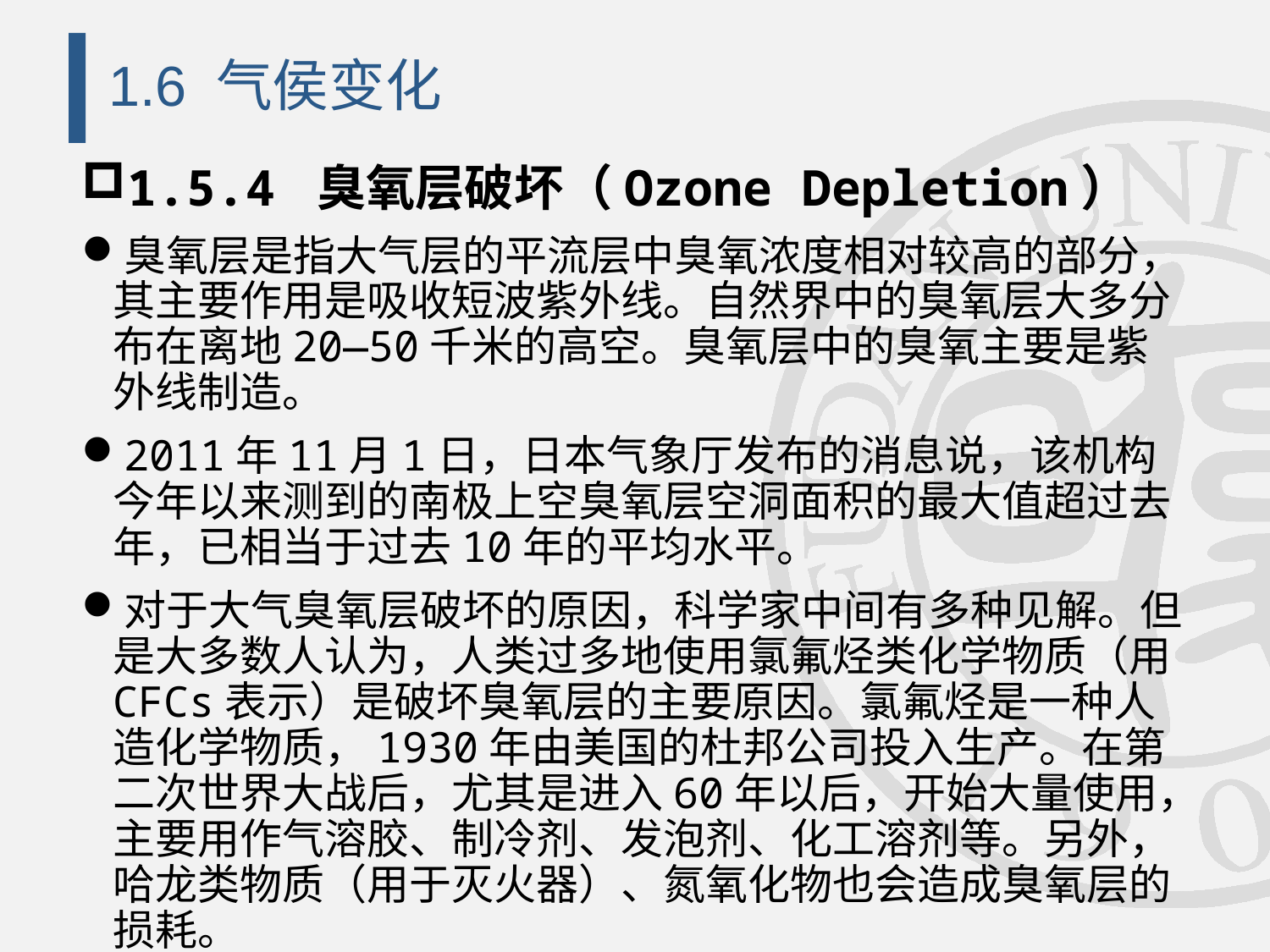

# 1.6 气侯变化
1.5.4 臭氧层破坏（Ozone Depletion）
臭氧层是指大气层的平流层中臭氧浓度相对较高的部分，其主要作用是吸收短波紫外线。自然界中的臭氧层大多分布在离地20—50千米的高空。臭氧层中的臭氧主要是紫外线制造。
2011年11月1日，日本气象厅发布的消息说，该机构今年以来测到的南极上空臭氧层空洞面积的最大值超过去年，已相当于过去10年的平均水平。
对于大气臭氧层破坏的原因，科学家中间有多种见解。但是大多数人认为，人类过多地使用氯氟烃类化学物质（用CFCs表示）是破坏臭氧层的主要原因。氯氟烃是一种人造化学物质，1930年由美国的杜邦公司投入生产。在第二次世界大战后，尤其是进入60年以后，开始大量使用，主要用作气溶胶、制冷剂、发泡剂、化工溶剂等。另外，哈龙类物质（用于灭火器）、氮氧化物也会造成臭氧层的损耗。